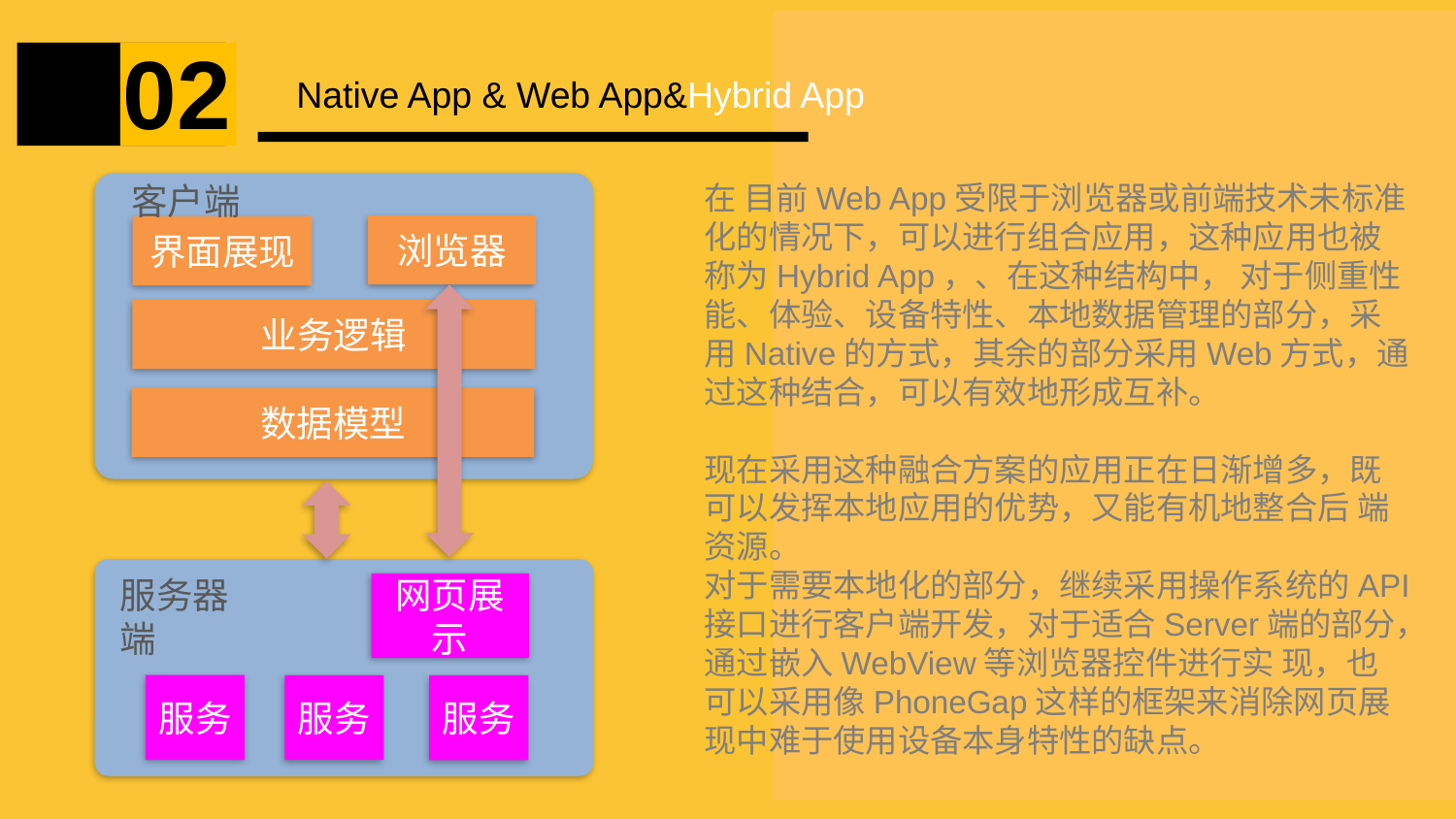

02

Native App & Web App&Hybrid App
在 目前Web App受限于浏览器或前端技术未标准化的情况下，可以进行组合应用，这种应用也被称为Hybrid App，、在这种结构中， 对于侧重性能、体验、设备特性、本地数据管理的部分，采用Native的方式，其余的部分采用Web方式，通过这种结合，可以有效地形成互补。
现在采用这种融合方案的应用正在日渐增多，既可以发挥本地应用的优势，又能有机地整合后 端资源。
对于需要本地化的部分，继续采用操作系统的API接口进行客户端开发，对于适合Server端的部分，通过嵌入WebView等浏览器控件进行实 现，也可以采用像PhoneGap这样的框架来消除网页展现中难于使用设备本身特性的缺点。

客户端
浏览器
界面展现

业务逻辑
数据模型

服务器端
网页展示
服务
服务
服务